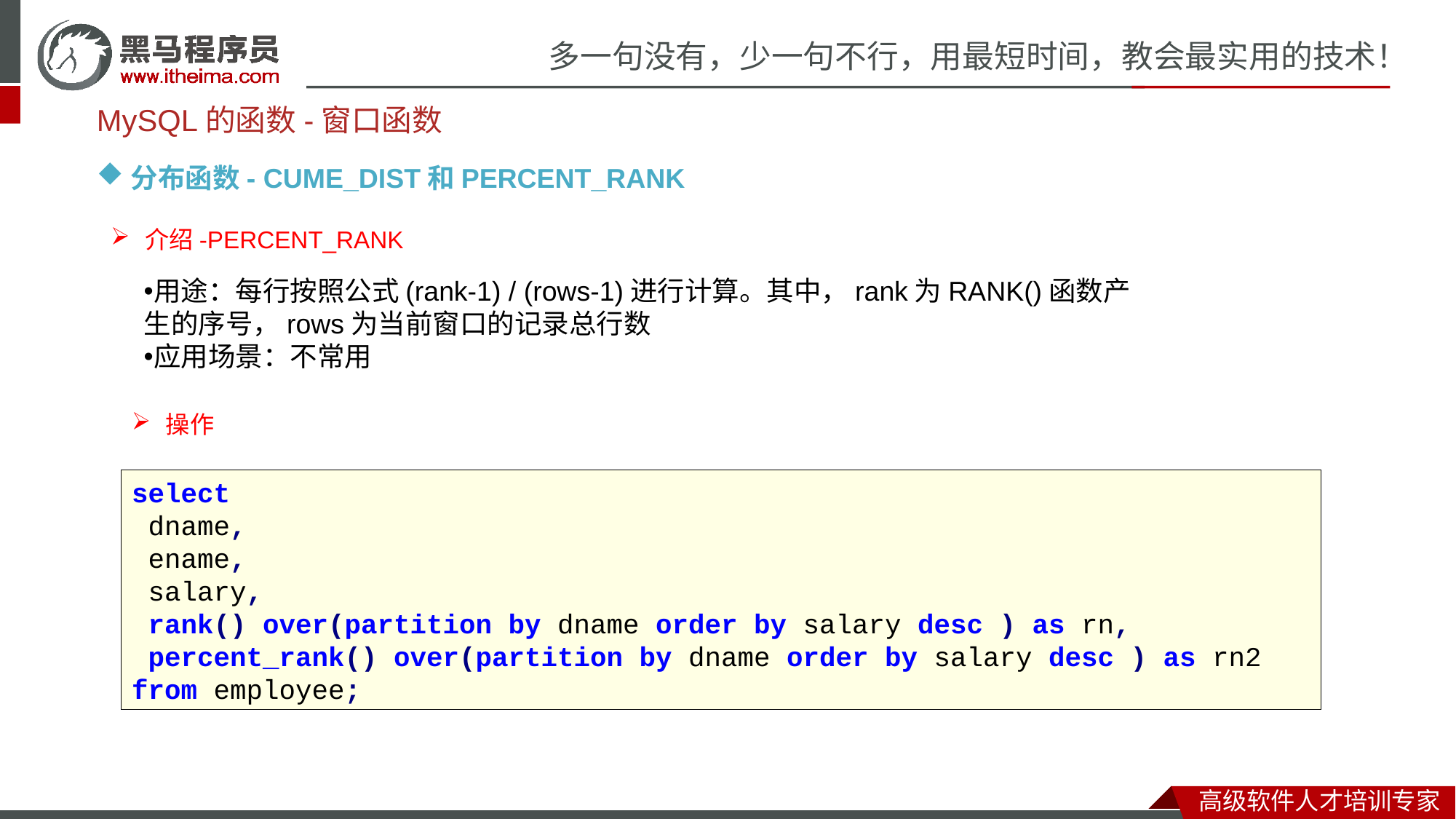

MySQL的函数-窗口函数
分布函数- CUME_DIST和PERCENT_RANK
介绍-PERCENT_RANK
用途：每行按照公式(rank-1) / (rows-1)进行计算。其中，rank为RANK()函数产生的序号，rows为当前窗口的记录总行数
应用场景：不常用
操作
select
 dname,
 ename,
 salary,
 rank() over(partition by dname order by salary desc ) as rn,
 percent_rank() over(partition by dname order by salary desc ) as rn2
from employee;